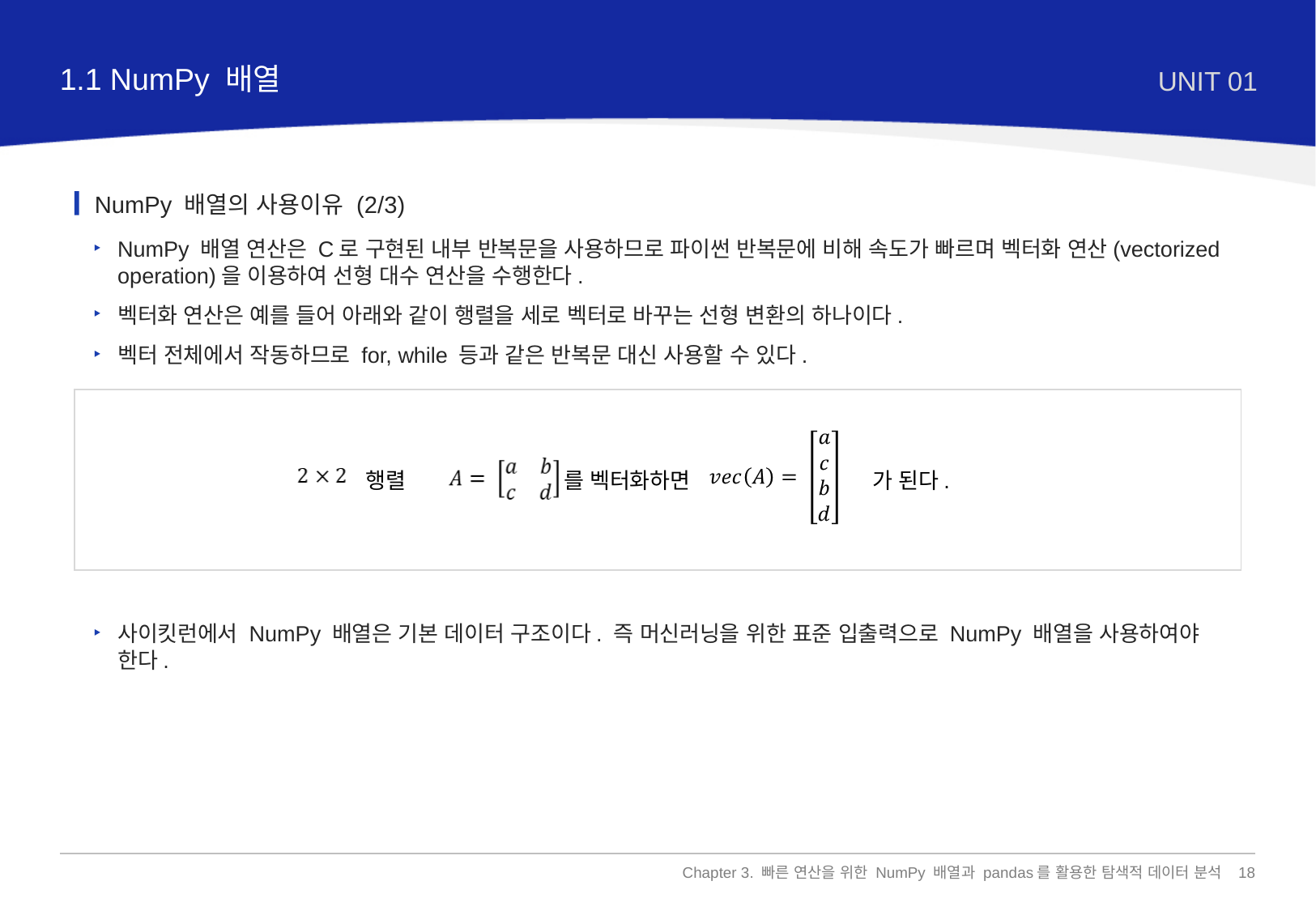

1.1 NumPy 배열
UNIT 01
NumPy 배열의 사용이유 (2/3)

NumPy 배열 연산은 C로 구현된 내부 반복문을 사용하므로 파이썬 반복문에 비해 속도가 빠르며 벡터화 연산(vectorized operation)을 이용하여 선형 대수 연산을 수행한다.
벡터화 연산은 예를 들어 아래와 같이 행렬을 세로 벡터로 바꾸는 선형 변환의 하나이다.
벡터 전체에서 작동하므로 for, while 등과 같은 반복문 대신 사용할 수 있다.

사이킷런에서 NumPy 배열은 기본 데이터 구조이다. 즉 머신러닝을 위한 표준 입출력으로 NumPy 배열을 사용하여야 한다.
행렬                          를 벡터화하면                              가 된다.